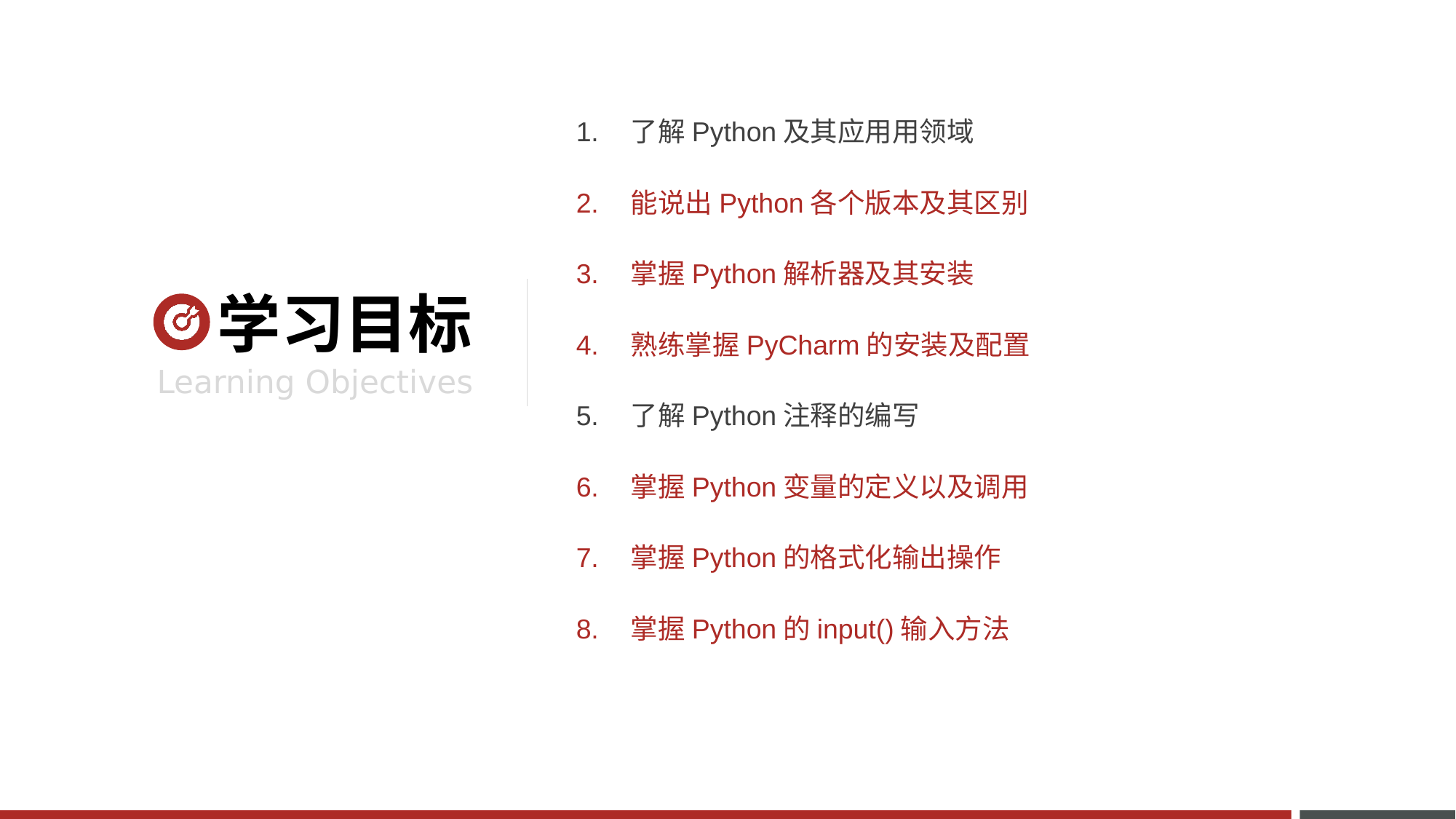

了解Python及其应⽤用领域
能说出Python各个版本及其区别
掌握Python解析器及其安装
熟练掌握PyCharm的安装及配置
了解Python注释的编写
掌握Python变量的定义以及调⽤
掌握Python的格式化输出操作
掌握Python的input()输入方法